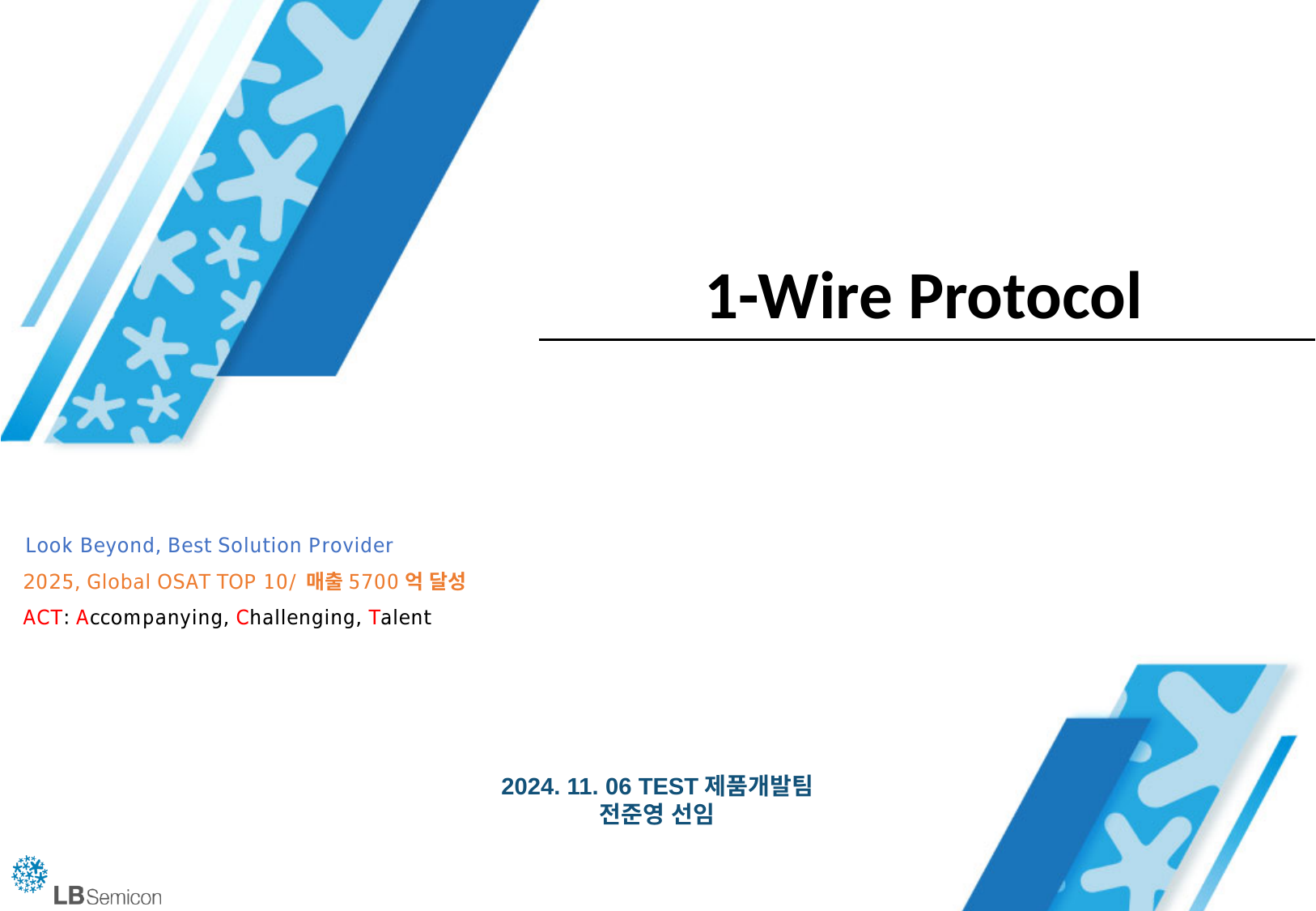

1-Wire Protocol
 Look Beyond, Best Solution Provider
2025, Global OSAT TOP 10/매출5700억 달성
ACT: Accompanying, Challenging, Talent
2024. 11. 06 TEST제품개발팀
전준영 선임